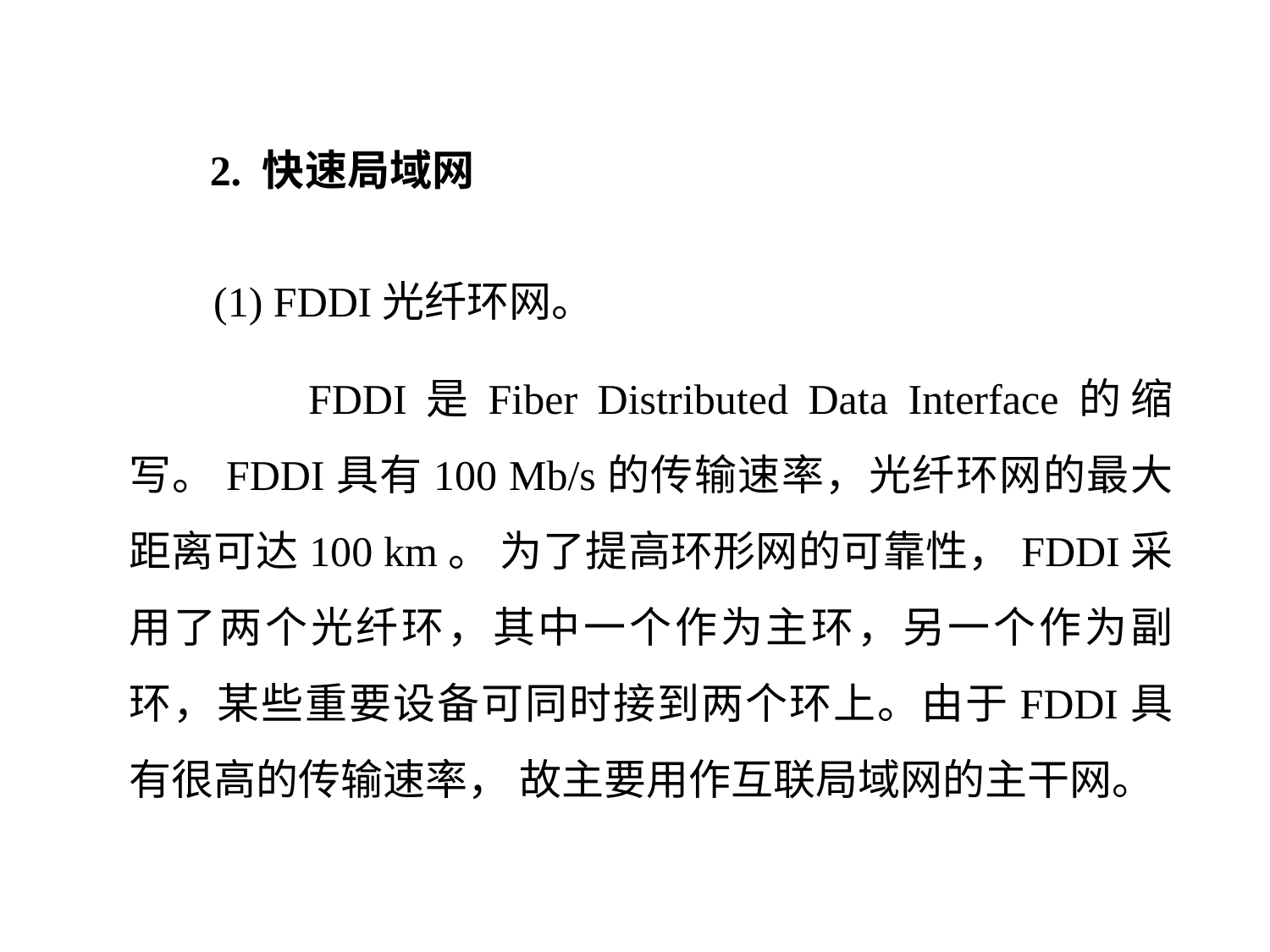

2. 快速局域网
        (1) FDDI光纤环网。
         FDDI是Fiber Distributed Data Interface的缩写。FDDI具有100 Mb/s的传输速率，光纤环网的最大距离可达100 km。 为了提高环形网的可靠性，FDDI采用了两个光纤环，其中一个作为主环，另一个作为副环，某些重要设备可同时接到两个环上。由于FDDI具有很高的传输速率， 故主要用作互联局域网的主干网。